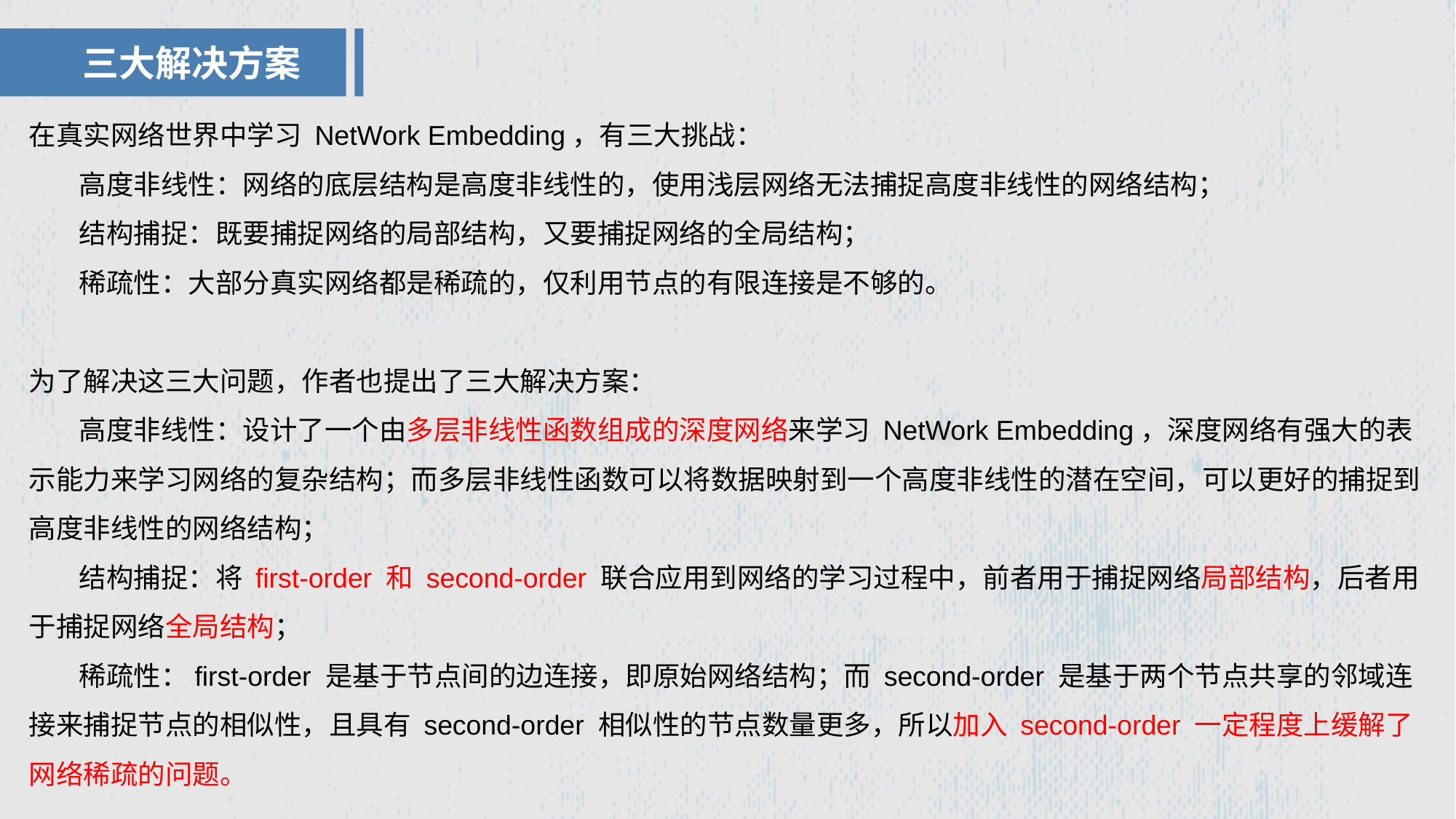

三大解决方案
在真实网络世界中学习 NetWork Embedding，有三大挑战：
       高度非线性：网络的底层结构是高度非线性的，使用浅层网络无法捕捉高度非线性的网络结构；
       结构捕捉：既要捕捉网络的局部结构，又要捕捉网络的全局结构；
       稀疏性：大部分真实网络都是稀疏的，仅利用节点的有限连接是不够的。

为了解决这三大问题，作者也提出了三大解决方案：
       高度非线性：设计了一个由多层非线性函数组成的深度网络来学习 NetWork Embedding，深度网络有强大的表示能力来学习网络的复杂结构；而多层非线性函数可以将数据映射到一个高度非线性的潜在空间，可以更好的捕捉到高度非线性的网络结构；
       结构捕捉：将 first-order 和 second-order 联合应用到网络的学习过程中，前者用于捕捉网络局部结构，后者用于捕捉网络全局结构；
       稀疏性：first-order 是基于节点间的边连接，即原始网络结构；而 second-order 是基于两个节点共享的邻域连接来捕捉节点的相似性，且具有 second-order 相似性的节点数量更多，所以加入 second-order 一定程度上缓解了网络稀疏的问题。